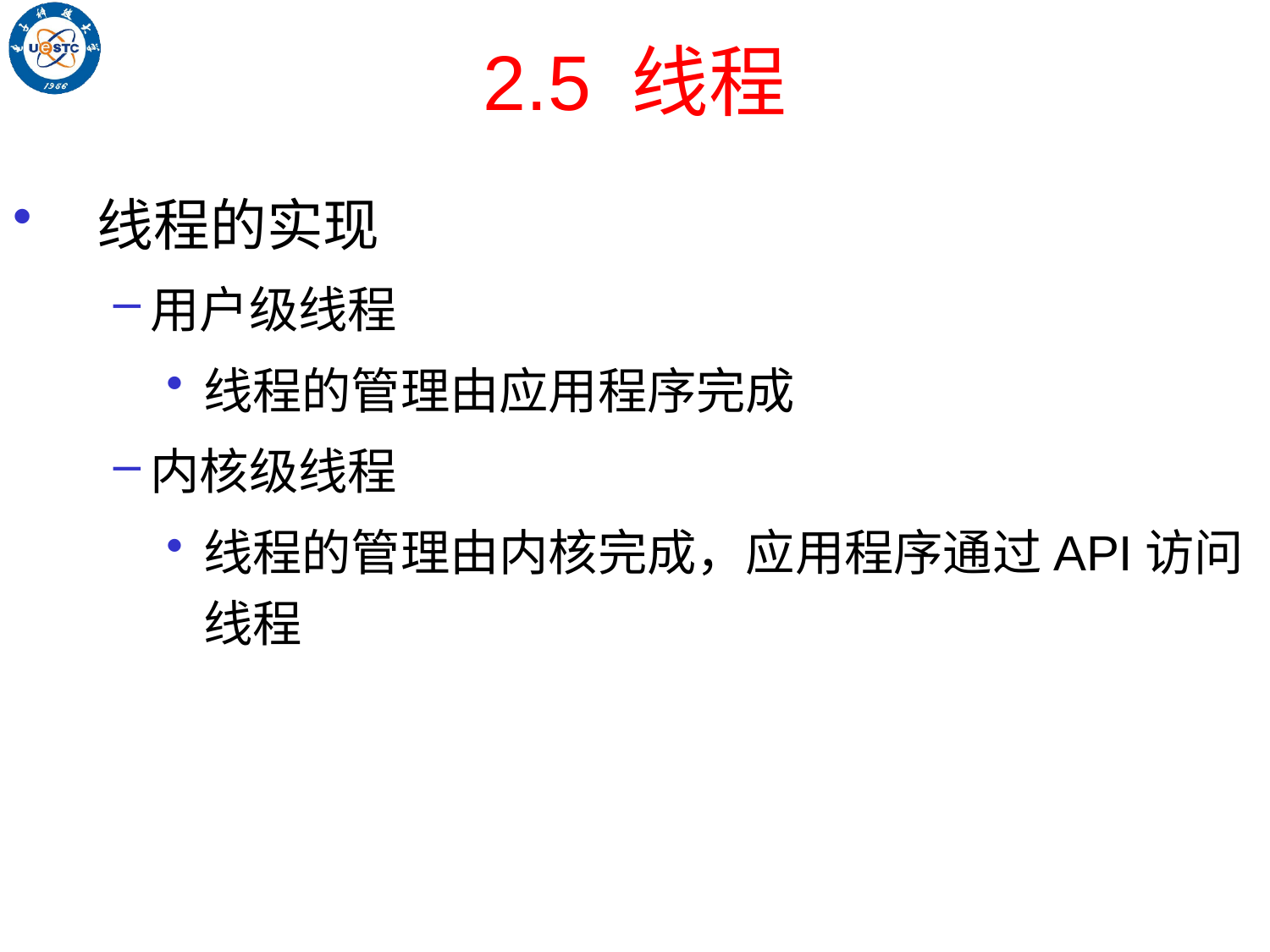

# 2.5 线程
线程的实现
用户级线程
线程的管理由应用程序完成
内核级线程
线程的管理由内核完成，应用程序通过API访问线程